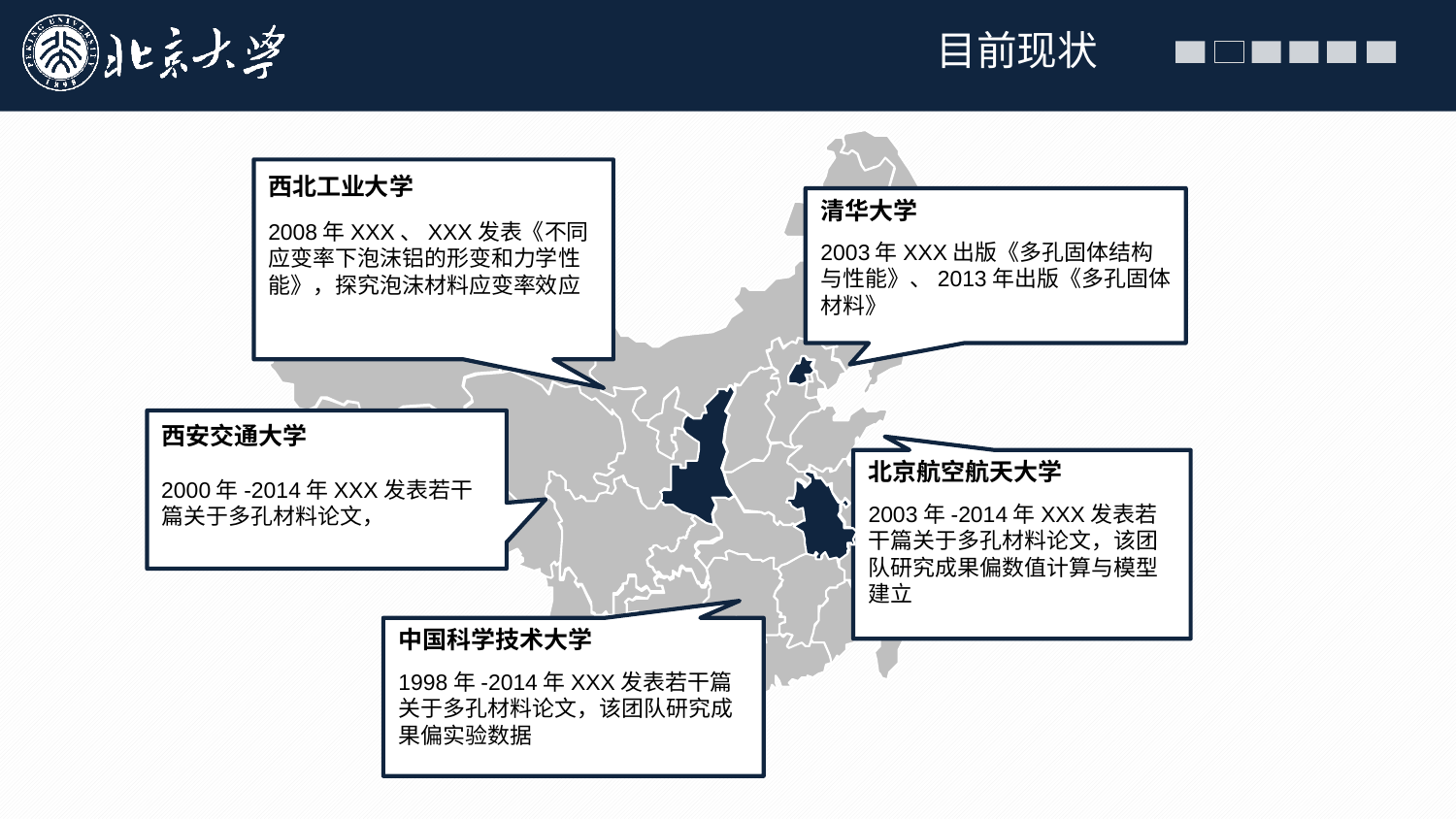

目前现状

西北工业大学
2008年XXX、XXX发表《不同应变率下泡沫铝的形变和力学性能》，探究泡沫材料应变率效应
清华大学

2003年XXX出版《多孔固体结构与性能》、2013年出版《多孔固体材料》

西安交通大学
2000年-2014年XXX发表若干篇关于多孔材料论文，
北京航空航天大学

2003年-2014年XXX发表若干篇关于多孔材料论文，该团队研究成果偏数值计算与模型建立

中国科学技术大学

1998年-2014年XXX发表若干篇关于多孔材料论文，该团队研究成果偏实验数据